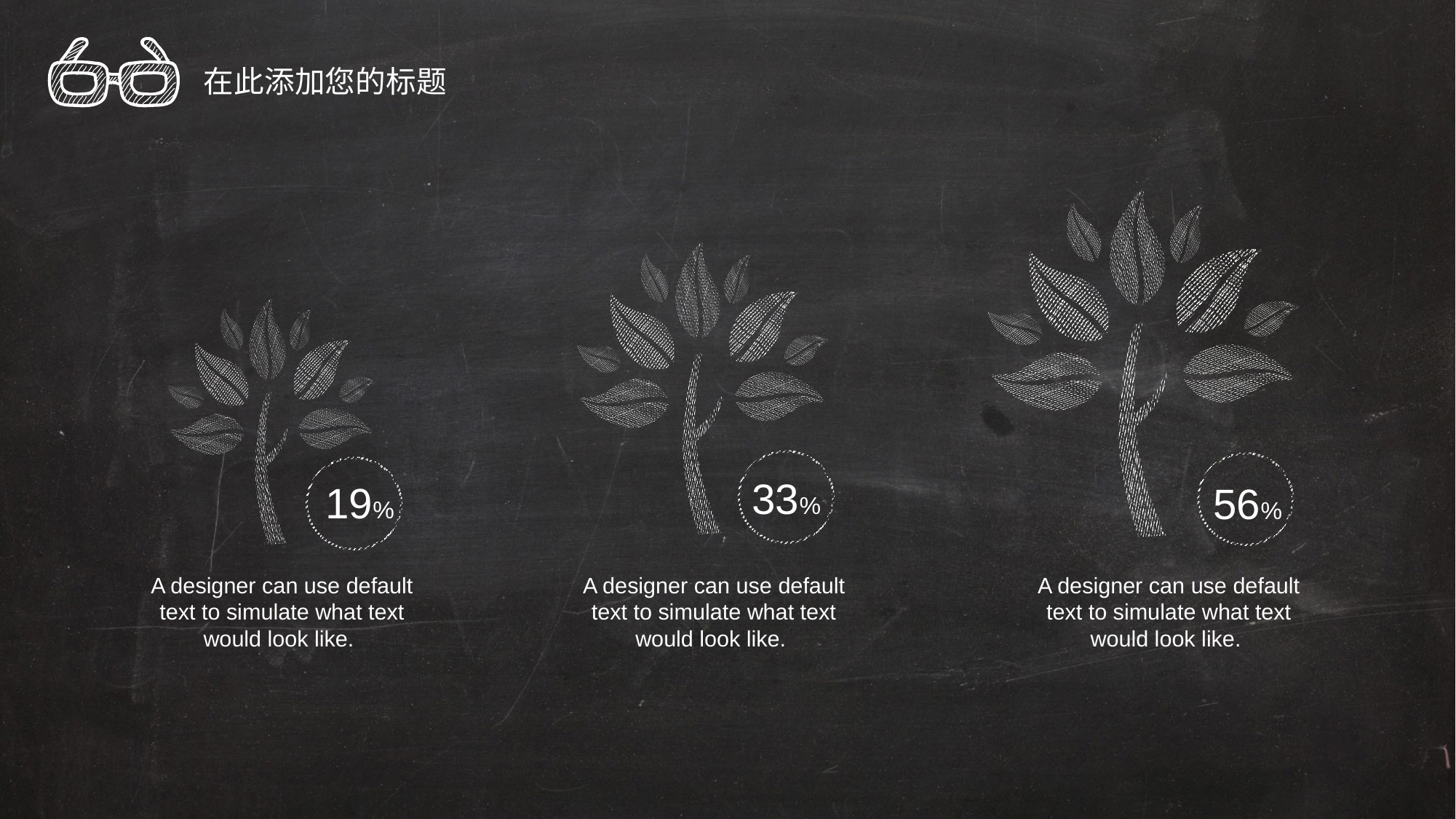

在此添加您的标题

33%
19%
56%
A designer can use default text to simulate what text would look like.
A designer can use default text to simulate what text would look like.
A designer can use default text to simulate what text would look like.